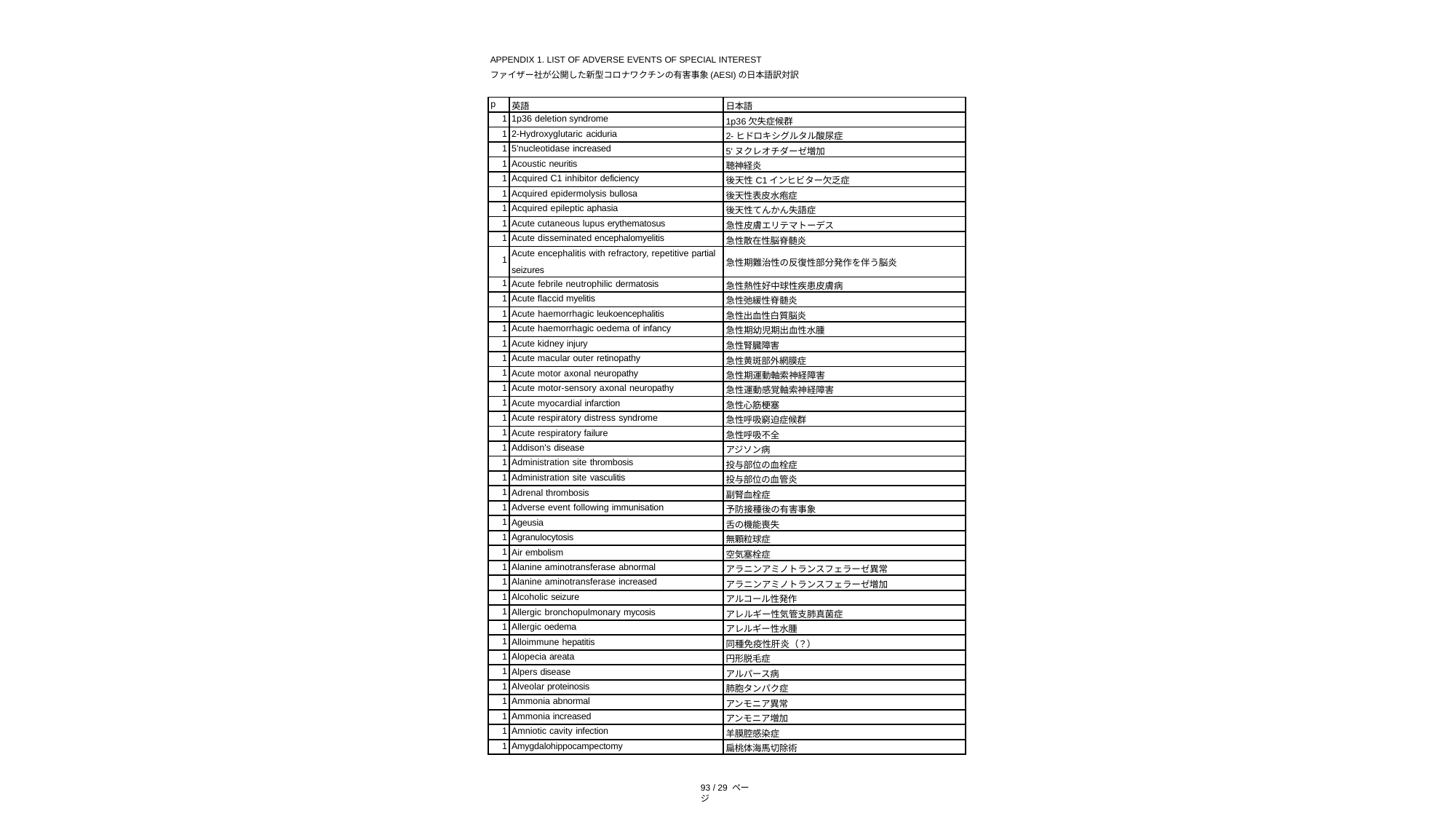

APPENDIX 1. LIST OF ADVERSE EVENTS OF SPECIAL INTEREST
ファイザー社が公開した新型コロナワクチンの有害事象(AESI)の日本語訳対訳
| p | 英語 | 日本語 |
| --- | --- | --- |
| 1 | 1p36 deletion syndrome | 1p36欠失症候群 |
| 1 | 2-Hydroxyglutaric aciduria | 2-ヒドロキシグルタル酸尿症 |
| 1 | 5'nucleotidase increased | 5'ヌクレオチダーゼ増加 |
| 1 | Acoustic neuritis | 聴神経炎 |
| 1 | Acquired C1 inhibitor deficiency | 後天性C1インヒビター欠乏症 |
| 1 | Acquired epidermolysis bullosa | 後天性表皮水疱症 |
| 1 | Acquired epileptic aphasia | 後天性てんかん失語症 |
| 1 | Acute cutaneous lupus erythematosus | 急性皮膚エリテマトーデス |
| 1 | Acute disseminated encephalomyelitis | 急性散在性脳脊髄炎 |
| 1 | Acute encephalitis with refractory, repetitive partial seizures | 急性期難治性の反復性部分発作を伴う脳炎 |
| 1 | Acute febrile neutrophilic dermatosis | 急性熱性好中球性疾患皮膚病 |
| 1 | Acute flaccid myelitis | 急性弛緩性脊髄炎 |
| 1 | Acute haemorrhagic leukoencephalitis | 急性出血性白質脳炎 |
| 1 | Acute haemorrhagic oedema of infancy | 急性期幼児期出血性水腫 |
| 1 | Acute kidney injury | 急性腎臓障害 |
| 1 | Acute macular outer retinopathy | 急性黄斑部外網膜症 |
| 1 | Acute motor axonal neuropathy | 急性期運動軸索神経障害 |
| 1 | Acute motor-sensory axonal neuropathy | 急性運動感覚軸索神経障害 |
| 1 | Acute myocardial infarction | 急性心筋梗塞 |
| 1 | Acute respiratory distress syndrome | 急性呼吸窮迫症候群 |
| 1 | Acute respiratory failure | 急性呼吸不全 |
| 1 | Addison's disease | アジソン病 |
| 1 | Administration site thrombosis | 投与部位の血栓症 |
| 1 | Administration site vasculitis | 投与部位の血管炎 |
| 1 | Adrenal thrombosis | 副腎血栓症 |
| 1 | Adverse event following immunisation | 予防接種後の有害事象 |
| 1 | Ageusia | 舌の機能喪失 |
| 1 | Agranulocytosis | 無顆粒球症 |
| 1 | Air embolism | 空気塞栓症 |
| 1 | Alanine aminotransferase abnormal | アラニンアミノトランスフェラーゼ異常 |
| 1 | Alanine aminotransferase increased | アラニンアミノトランスフェラーゼ増加 |
| 1 | Alcoholic seizure | アルコール性発作 |
| 1 | Allergic bronchopulmonary mycosis | アレルギー性気管支肺真菌症 |
| 1 | Allergic oedema | アレルギー性水腫 |
| 1 | Alloimmune hepatitis | 同種免疫性肝炎（？） |
| 1 | Alopecia areata | 円形脱毛症 |
| 1 | Alpers disease | アルパース病 |
| 1 | Alveolar proteinosis | 肺胞タンパク症 |
| 1 | Ammonia abnormal | アンモニア異常 |
| 1 | Ammonia increased | アンモニア増加 |
| 1 | Amniotic cavity infection | 羊膜腔感染症 |
| 1 | Amygdalohippocampectomy | 扁桃体海馬切除術 |
93 / 29 ページ